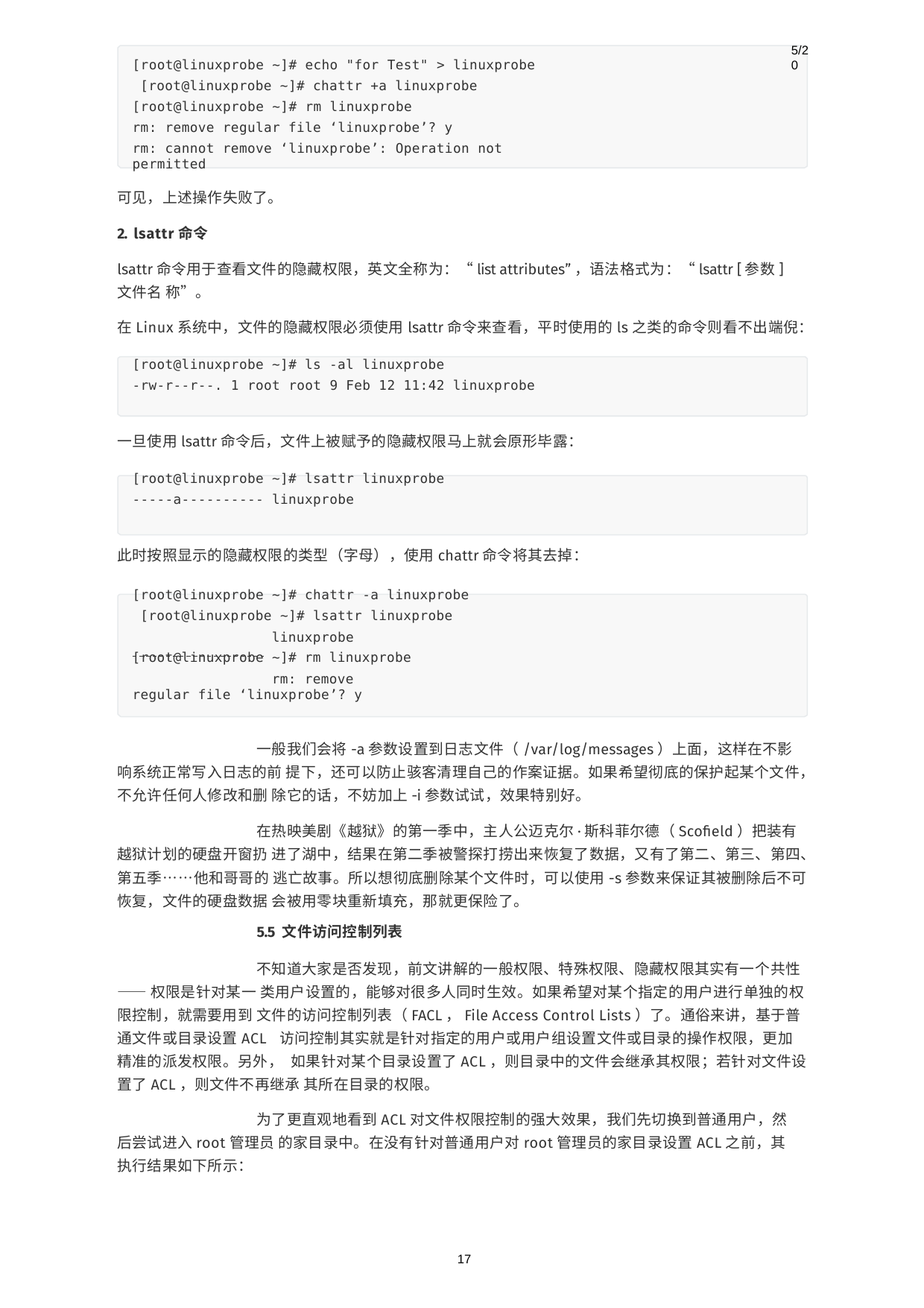

5/20

[root@linuxprobe ~]# echo "for Test" > linuxprobe  [root@linuxprobe ~]# chattr +a linuxprobe  [root@linuxprobe ~]# rm linuxprobe
rm: remove regular file ‘linuxprobe’? y
rm: cannot remove ‘linuxprobe’: Operation not permitted
可见，上述操作失败了。
2. lsattr命令
lsattr命令用于查看文件的隐藏权限，英文全称为：“list attributes”，语法格式为：“lsattr [参数] 文件名 称”。
在Linux系统中，文件的隐藏权限必须使用lsattr命令来查看，平时使用的ls之类的命令则看不出端倪：

[root@linuxprobe ~]# ls -al linuxprobe
-rw-r--r--. 1 root root 9 Feb 12 11:42 linuxprobe

一旦使用lsattr命令后，文件上被赋予的隐藏权限马上就会原形毕露：

[root@linuxprobe ~]# lsattr linuxprobe
-----a---------- linuxprobe

此时按照显示的隐藏权限的类型（字母），使用chattr命令将其去掉：

[root@linuxprobe ~]# chattr -a linuxprobe  [root@linuxprobe ~]# lsattr linuxprobe
linuxprobe  [root@linuxprobe ~]# rm linuxprobe
rm: remove regular file ‘linuxprobe’? y

一般我们会将-a参数设置到日志文件（/var/log/messages）上面，这样在不影响系统正常写入日志的前 提下，还可以防止骇客清理自己的作案证据。如果希望彻底的保护起某个文件，不允许任何人修改和删 除它的话，不妨加上-i参数试试，效果特别好。
在热映美剧《越狱》的第一季中，主人公迈克尔·斯科菲尔德（Scofield）把装有越狱计划的硬盘开窗扔 进了湖中，结果在第二季被警探打捞出来恢复了数据，又有了第二、第三、第四、第五季……他和哥哥的 逃亡故事。所以想彻底删除某个文件时，可以使用-s参数来保证其被删除后不可恢复，文件的硬盘数据 会被用零块重新填充，那就更保险了。

5.5 文件访问控制列表
不知道大家是否发现，前文讲解的一般权限、特殊权限、隐藏权限其实有一个共性——权限是针对某一 类用户设置的，能够对很多人同时生效。如果希望对某个指定的用户进行单独的权限控制，就需要用到 文件的访问控制列表（FACL，File Access Control Lists）了。通俗来讲，基于普通文件或目录设置ACL  访问控制其实就是针对指定的用户或用户组设置文件或目录的操作权限，更加精准的派发权限。另外，  如果针对某个目录设置了ACL，则目录中的文件会继承其权限；若针对文件设置了ACL，则文件不再继承 其所在目录的权限。
为了更直观地看到ACL对文件权限控制的强大效果，我们先切换到普通用户，然后尝试进入root管理员 的家目录中。在没有针对普通用户对root管理员的家目录设置ACL之前，其执行结果如下所示：

17